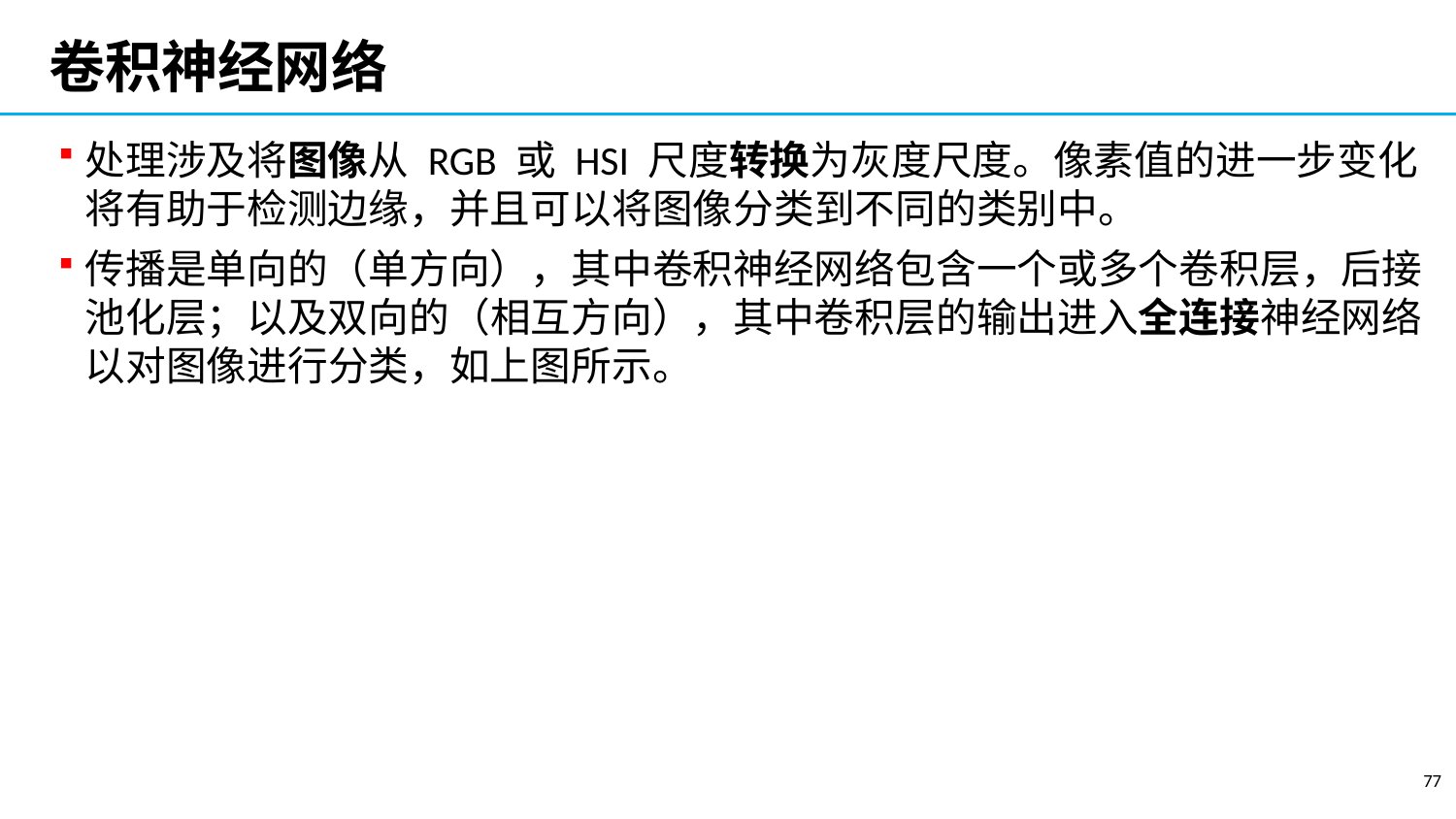

# 卷积神经网络

处理涉及将图像从 RGB 或 HSI 尺度转换为灰度尺度。像素值的进一步变化将有助于检测边缘，并且可以将图像分类到不同的类别中。
传播是单向的（单方向），其中卷积神经网络包含一个或多个卷积层，后接池化层；以及双向的（相互方向），其中卷积层的输出进入全连接神经网络以对图像进行分类，如上图所示。
77